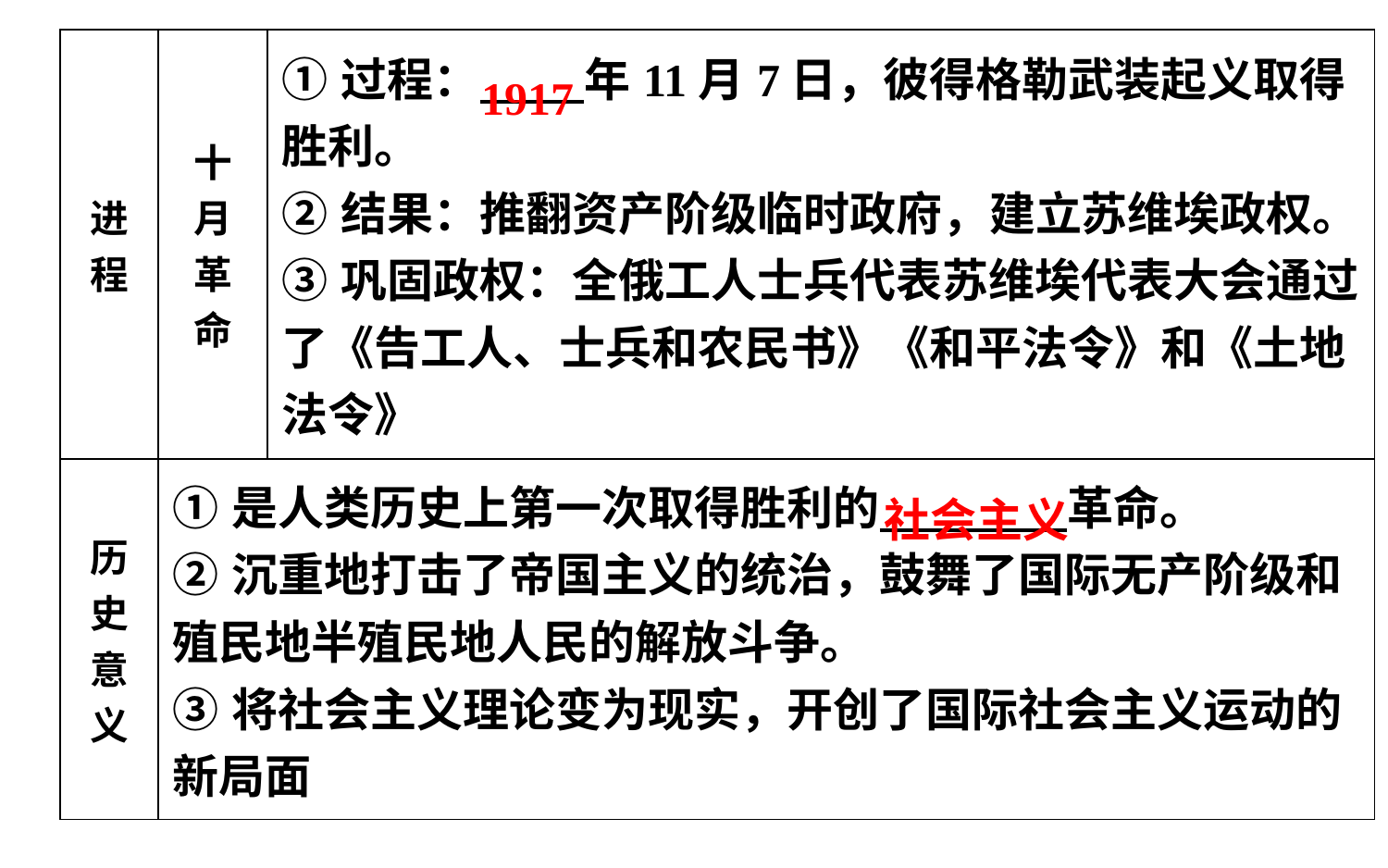

| 进 程 | 十 月 革 命 | ①过程： 年11月7日，彼得格勒武装起义取得胜利。 ②结果：推翻资产阶级临时政府，建立苏维埃政权。 ③巩固政权：全俄工人士兵代表苏维埃代表大会通过了《告工人、士兵和农民书》《和平法令》和《土地法令》 |
| --- | --- | --- |
| 历 史 意 义 | ①是人类历史上第一次取得胜利的 革命。 ②沉重地打击了帝国主义的统治，鼓舞了国际无产阶级和殖民地半殖民地人民的解放斗争。 ③将社会主义理论变为现实，开创了国际社会主义运动的新局面 |  |
1917
社会主义